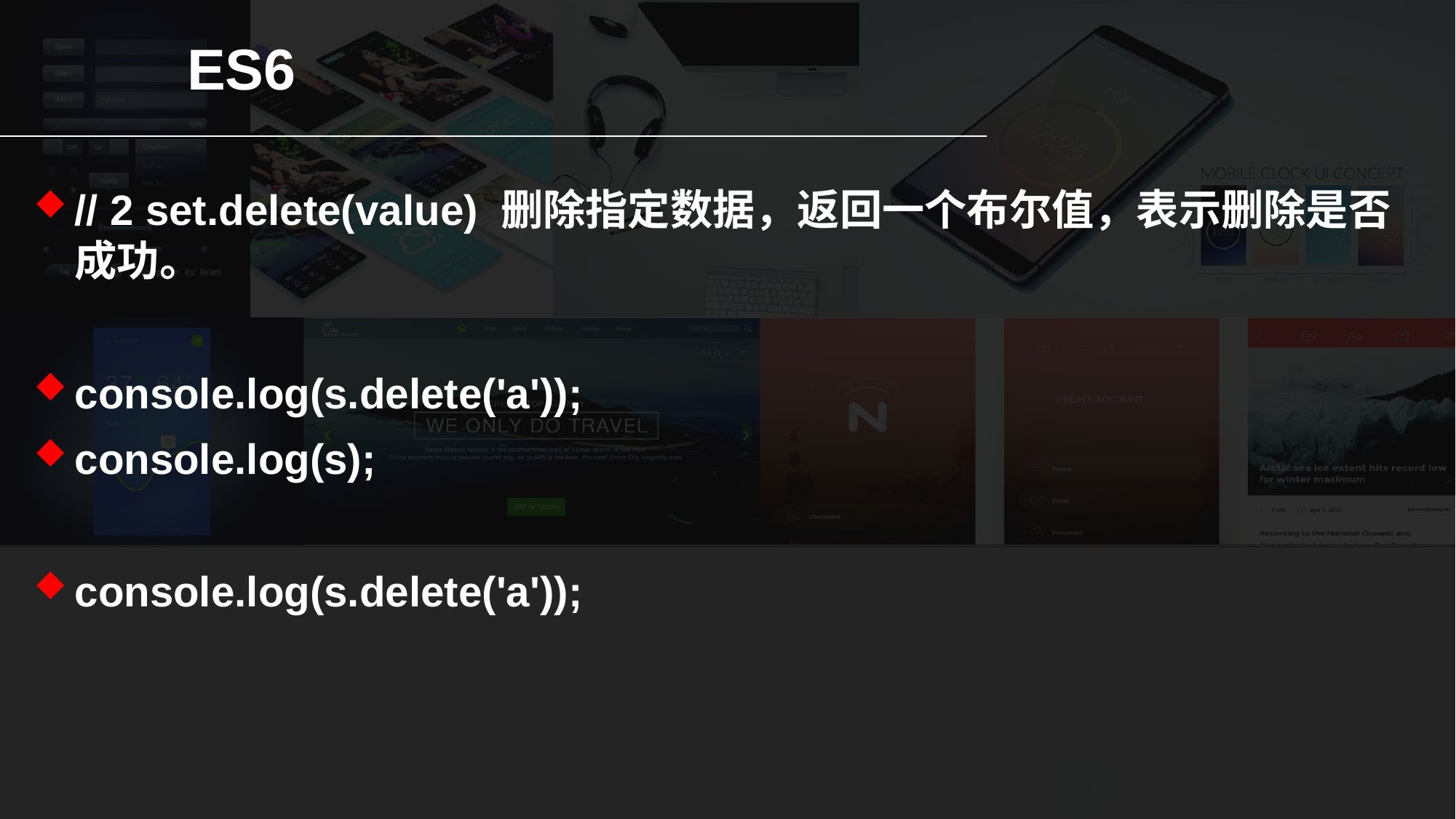

ES6

// 2 set.delete(value) 删除指定数据，返回一个布尔值，表示删除是否成功。

console.log(s.delete('a'));
console.log(s);

console.log(s.delete('a'));